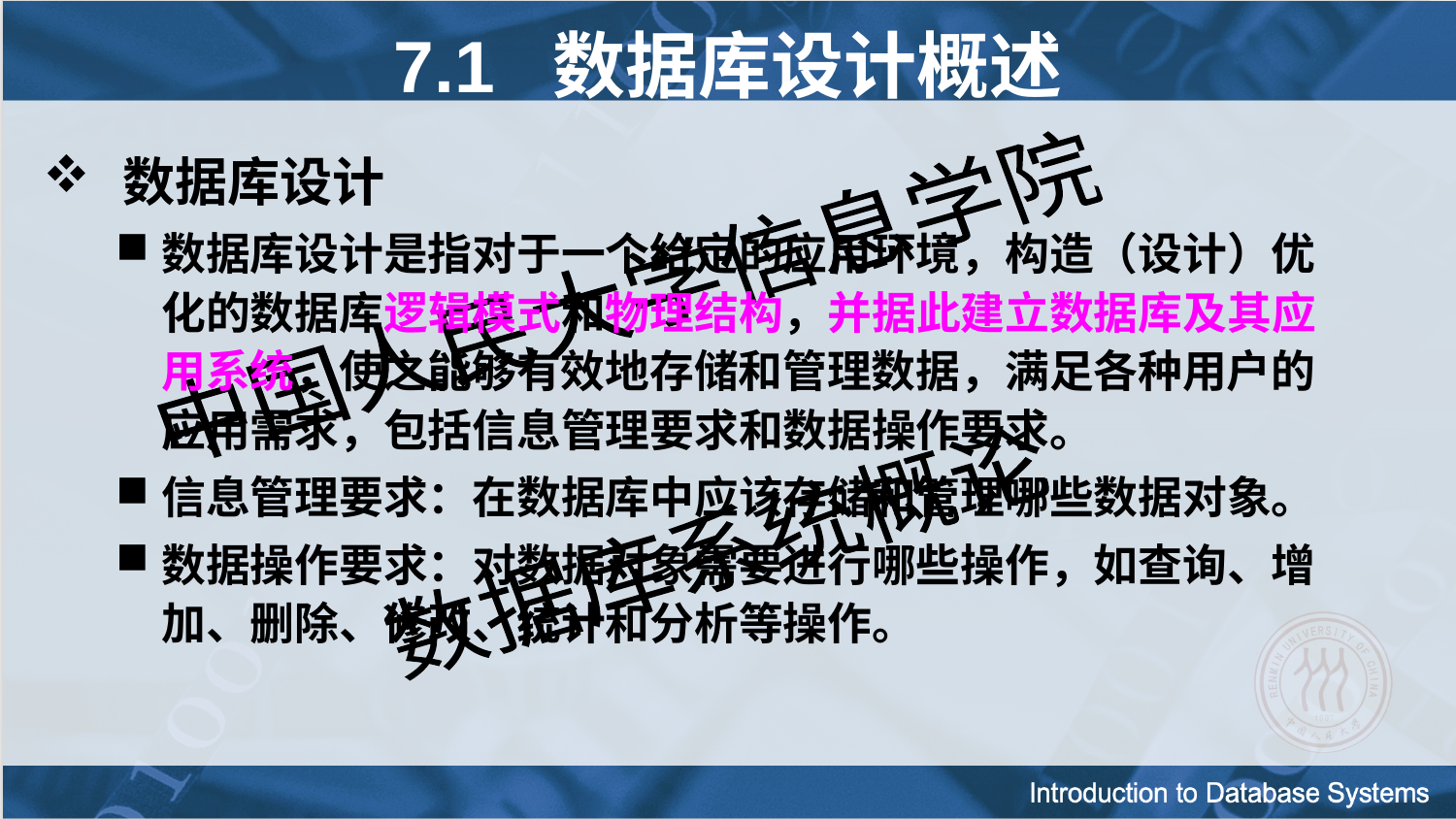

7.1  数据库设计概述
 数据库设计
数据库设计是指对于一个给定的应用环境，构造（设计）优化的数据库逻辑模式和物理结构，并据此建立数据库及其应用系统，使之能够有效地存储和管理数据，满足各种用户的应用需求，包括信息管理要求和数据操作要求。
信息管理要求：在数据库中应该存储和管理哪些数据对象。
数据操作要求：对数据对象需要进行哪些操作，如查询、增加、删除、修改、统计和分析等操作。